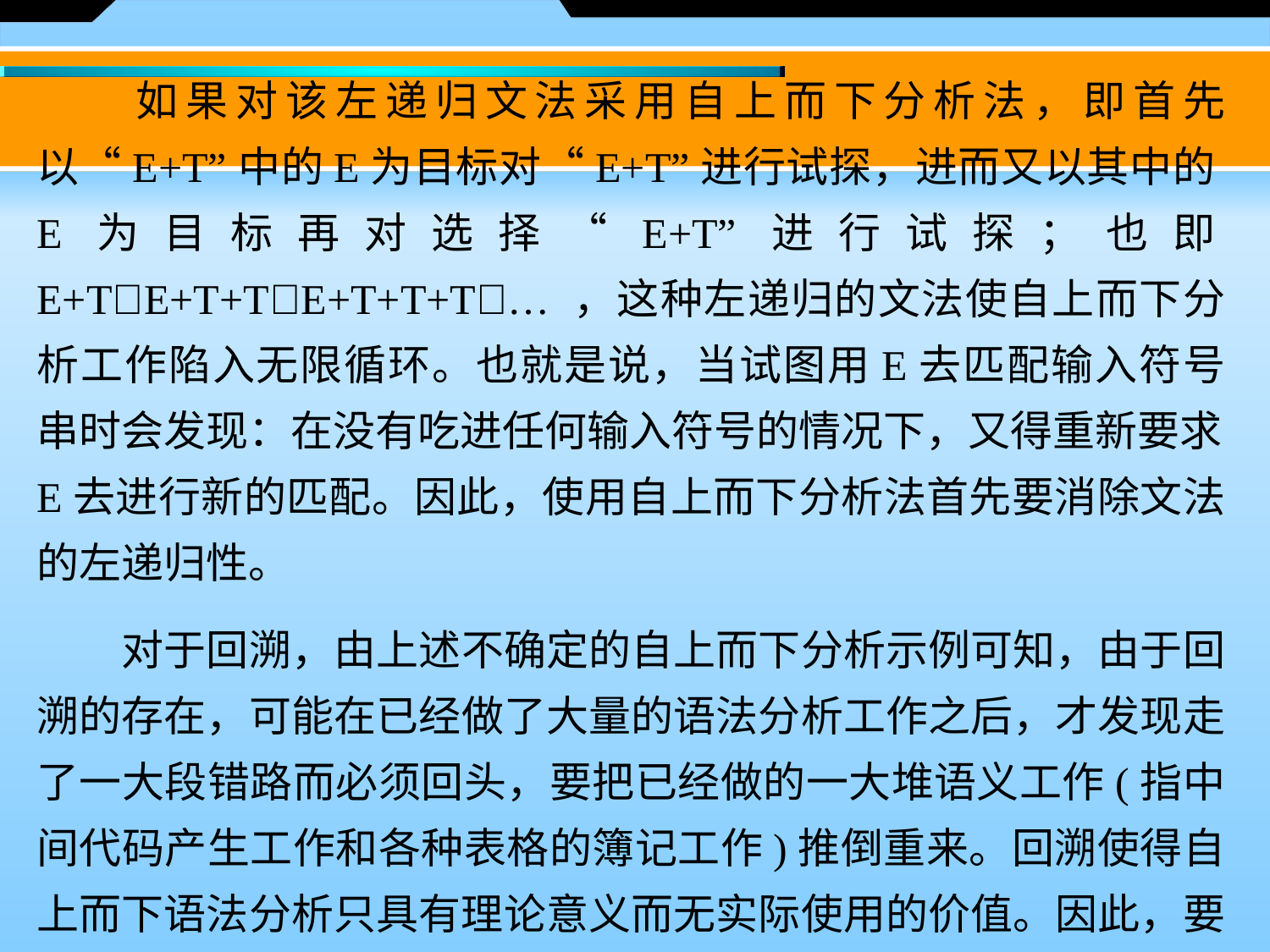

如果对该左递归文法采用自上而下分析法，即首先以“E+T”中的E为目标对“E+T”进行试探，进而又以其中的E为目标再对选择“E+T”进行试探；也即E+T⇒E+T+T⇒E+T+T+T⇒… ，这种左递归的文法使自上而下分析工作陷入无限循环。也就是说，当试图用E去匹配输入符号串时会发现：在没有吃进任何输入符号的情况下，又得重新要求E去进行新的匹配。因此，使用自上而下分析法首先要消除文法的左递归性。
　　对于回溯，由上述不确定的自上而下分析示例可知，由于回溯的存在，可能在已经做了大量的语法分析工作之后，才发现走了一大段错路而必须回头，要把已经做的一大堆语义工作(指中间代码产生工作和各种表格的簿记工作)推倒重来。回溯使得自上而下语法分析只具有理论意义而无实际使用的价值。因此，要使自上而下语法分析具有实用性，就必须要消除回溯。